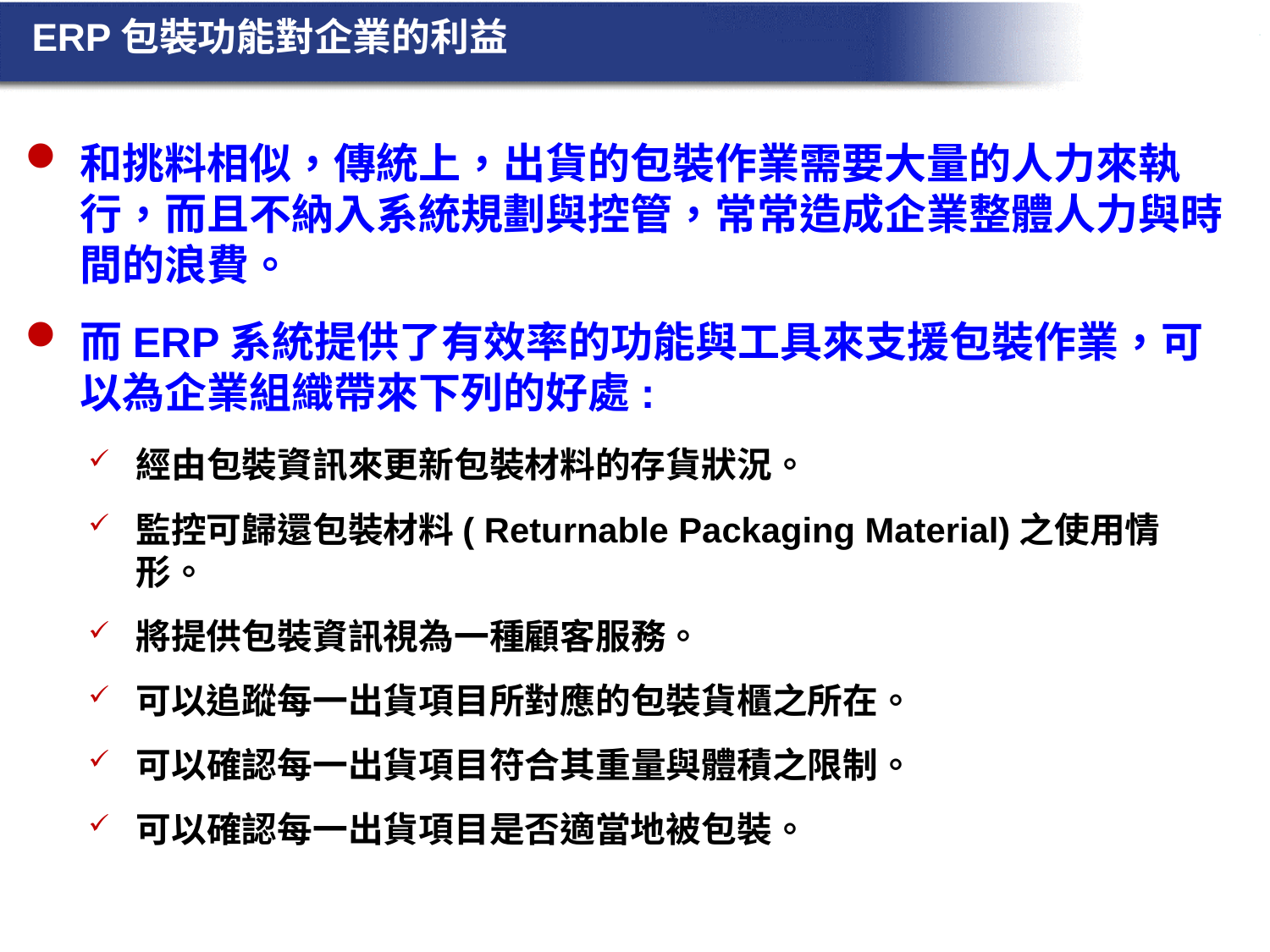

ERP包裝功能對企業的利益
和挑料相似，傳統上，出貨的包裝作業需要大量的人力來執行，而且不納入系統規劃與控管，常常造成企業整體人力與時間的浪費。
而ERP系統提供了有效率的功能與工具來支援包裝作業，可以為企業組織帶來下列的好處:
經由包裝資訊來更新包裝材料的存貨狀況。
監控可歸還包裝材料( Returnable Packaging Material)之使用情形。
將提供包裝資訊視為一種顧客服務。
可以追蹤每一出貨項目所對應的包裝貨櫃之所在。
可以確認每一出貨項目符合其重量與體積之限制。
可以確認每一出貨項目是否適當地被包裝。